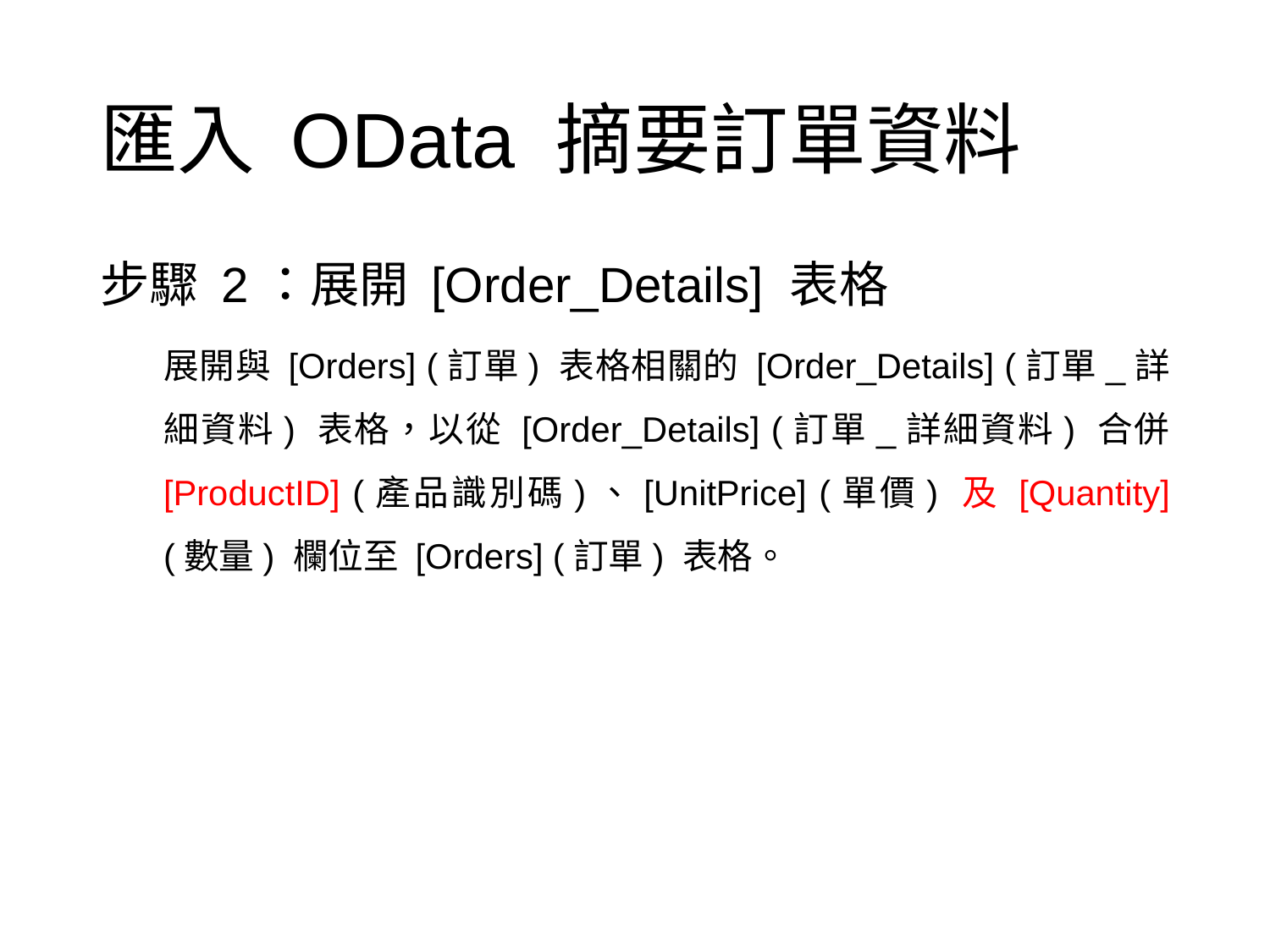

# 匯入 OData 摘要訂單資料
步驟 2：展開 [Order_Details] 表格
展開與 [Orders] (訂單) 表格相關的 [Order_Details] (訂單_詳細資料) 表格，以從 [Order_Details] (訂單_詳細資料) 合併 [ProductID] (產品識別碼)、[UnitPrice] (單價) 及 [Quantity] (數量) 欄位至 [Orders] (訂單) 表格。